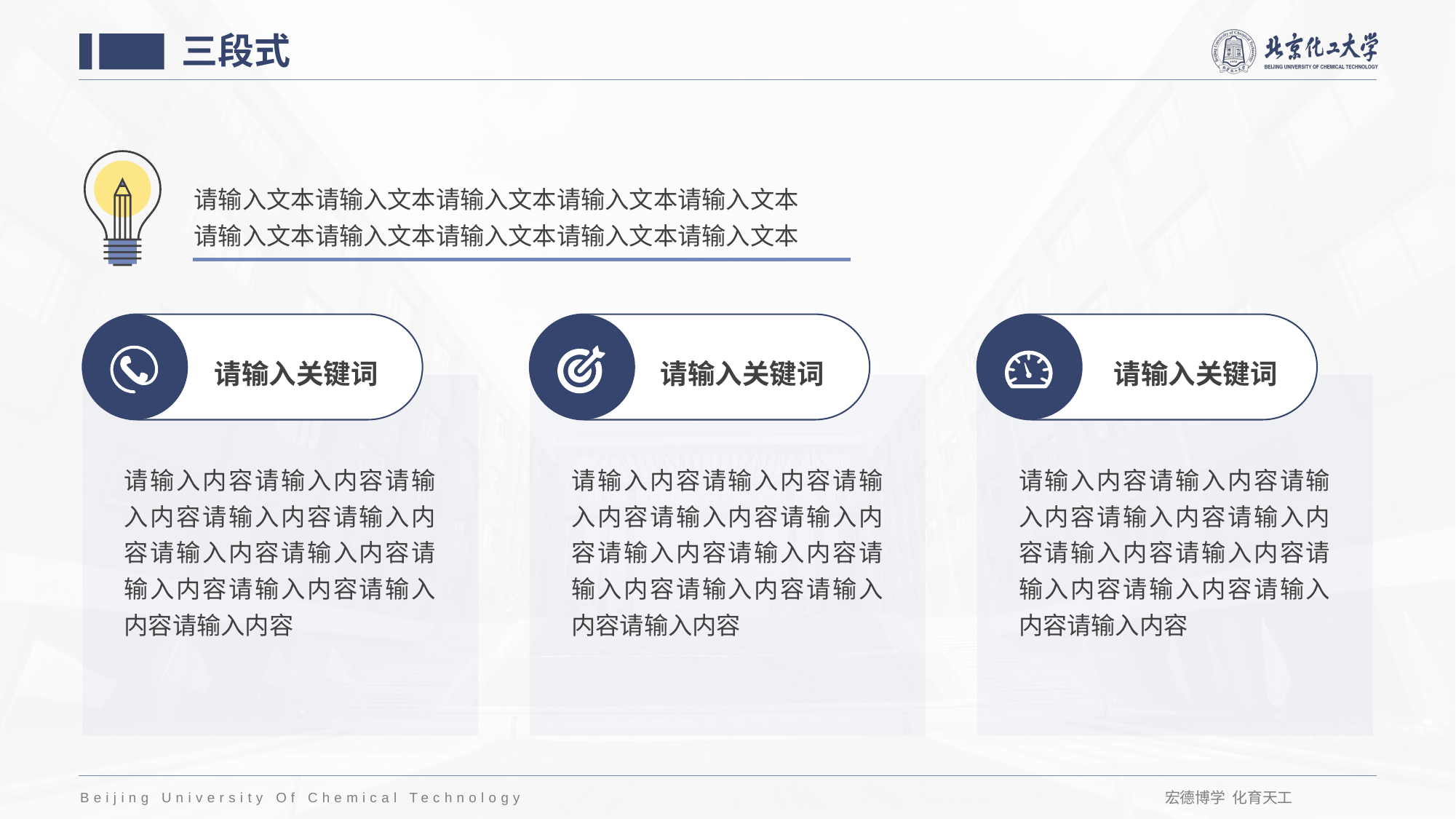

三段式

请输入文本请输入文本请输入文本请输入文本请输入文本
请输入文本请输入文本请输入文本请输入文本请输入文本

请输入关键词
请输入关键词
请输入关键词

请输入内容请输入内容请输入内容请输入内容请输入内容请输入内容请输入内容请输入内容请输入内容请输入内容请输入内容
请输入内容请输入内容请输入内容请输入内容请输入内容请输入内容请输入内容请输入内容请输入内容请输入内容请输入内容
请输入内容请输入内容请输入内容请输入内容请输入内容请输入内容请输入内容请输入内容请输入内容请输入内容请输入内容